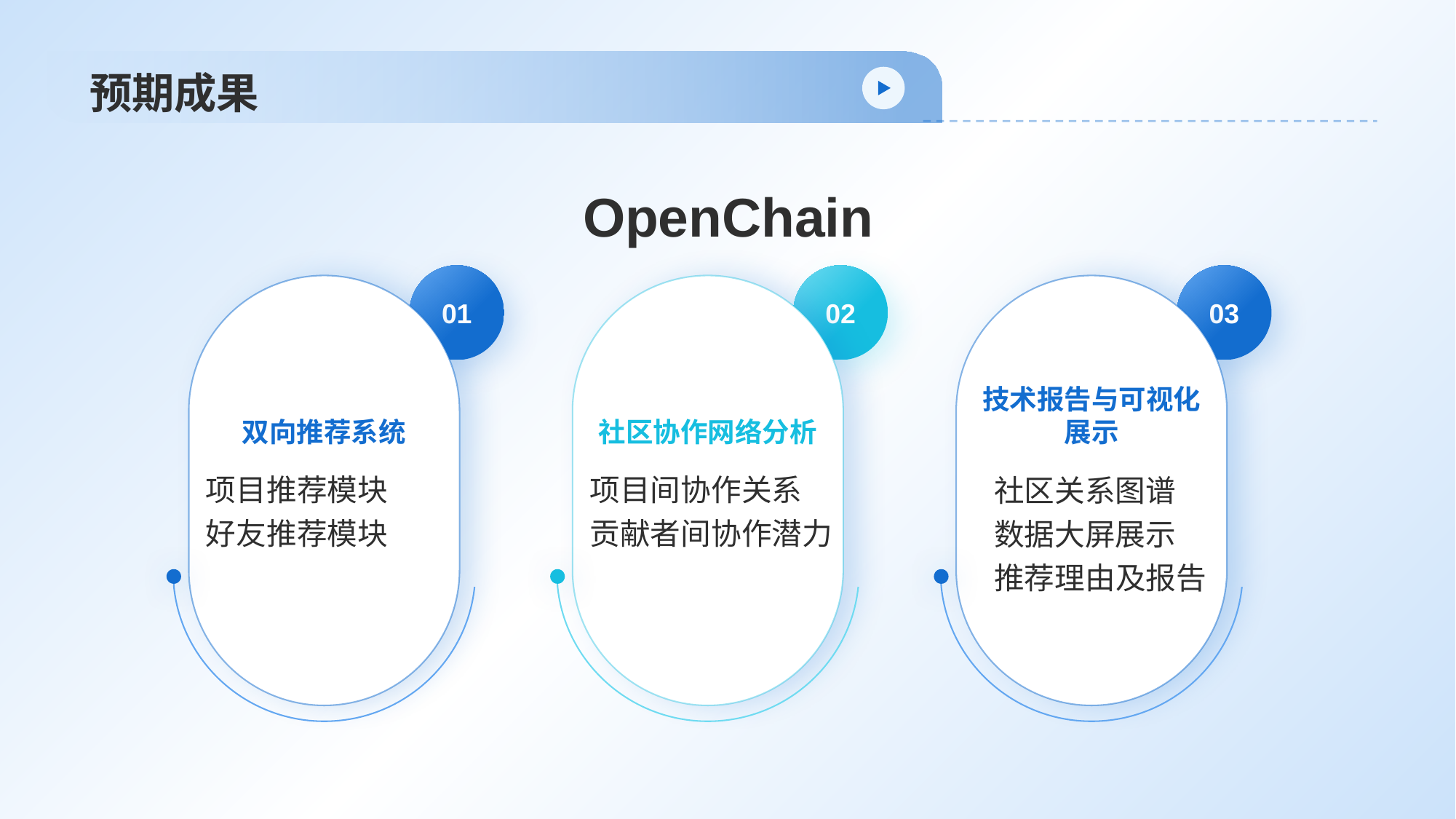

# 预期成果
OpenChain
01

双向推荐系统
项目推荐模块
好友推荐模块

02

社区协作网络分析
项目间协作关系
贡献者间协作潜力

03

技术报告与可视化展示
社区关系图谱
数据大屏展示
推荐理由及报告